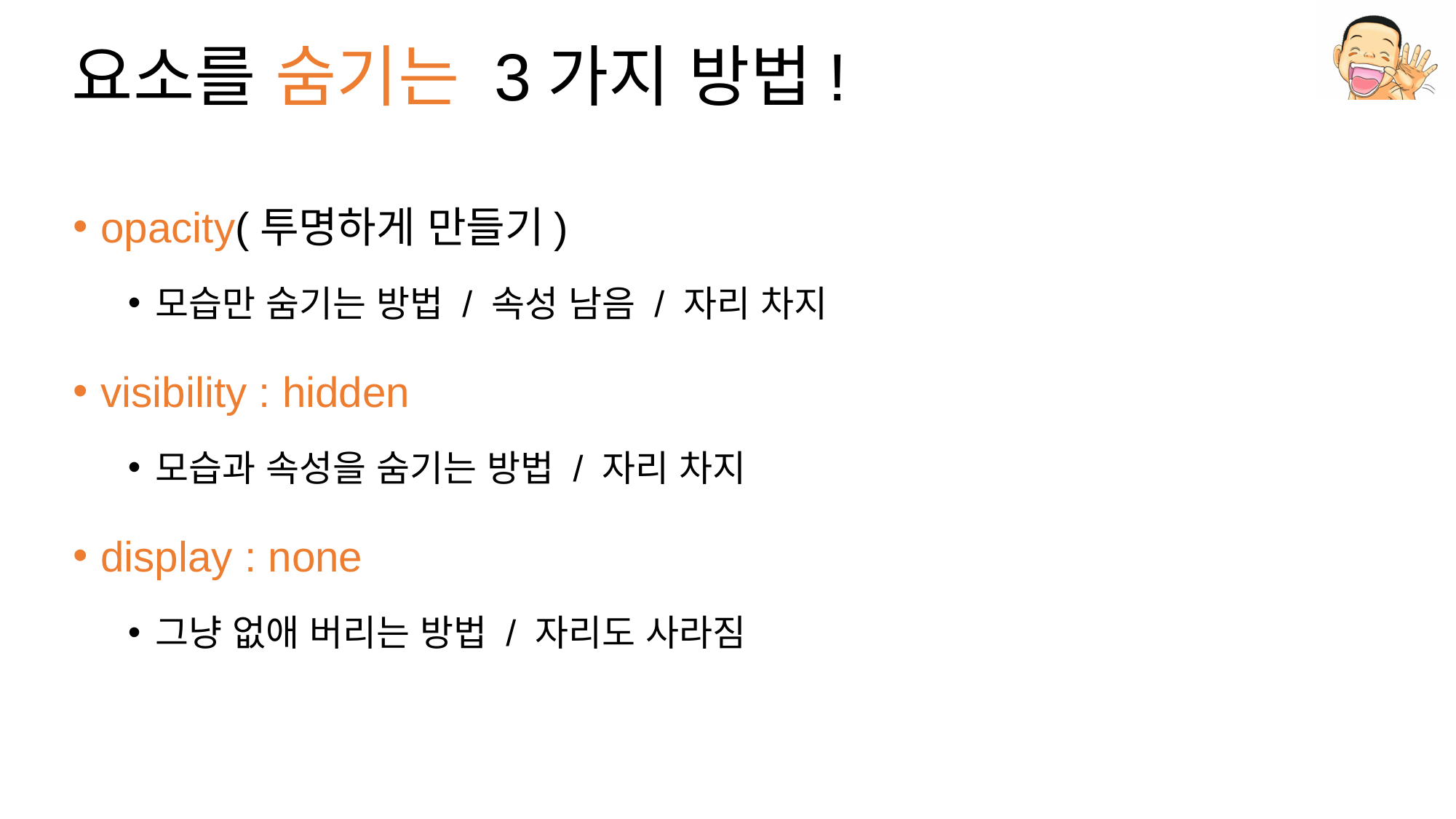

# 요소를 숨기는 3가지 방법!
opacity(투명하게 만들기)
모습만 숨기는 방법 / 속성 남음 / 자리 차지
visibility : hidden
모습과 속성을 숨기는 방법 / 자리 차지
display : none
그냥 없애 버리는 방법 / 자리도 사라짐